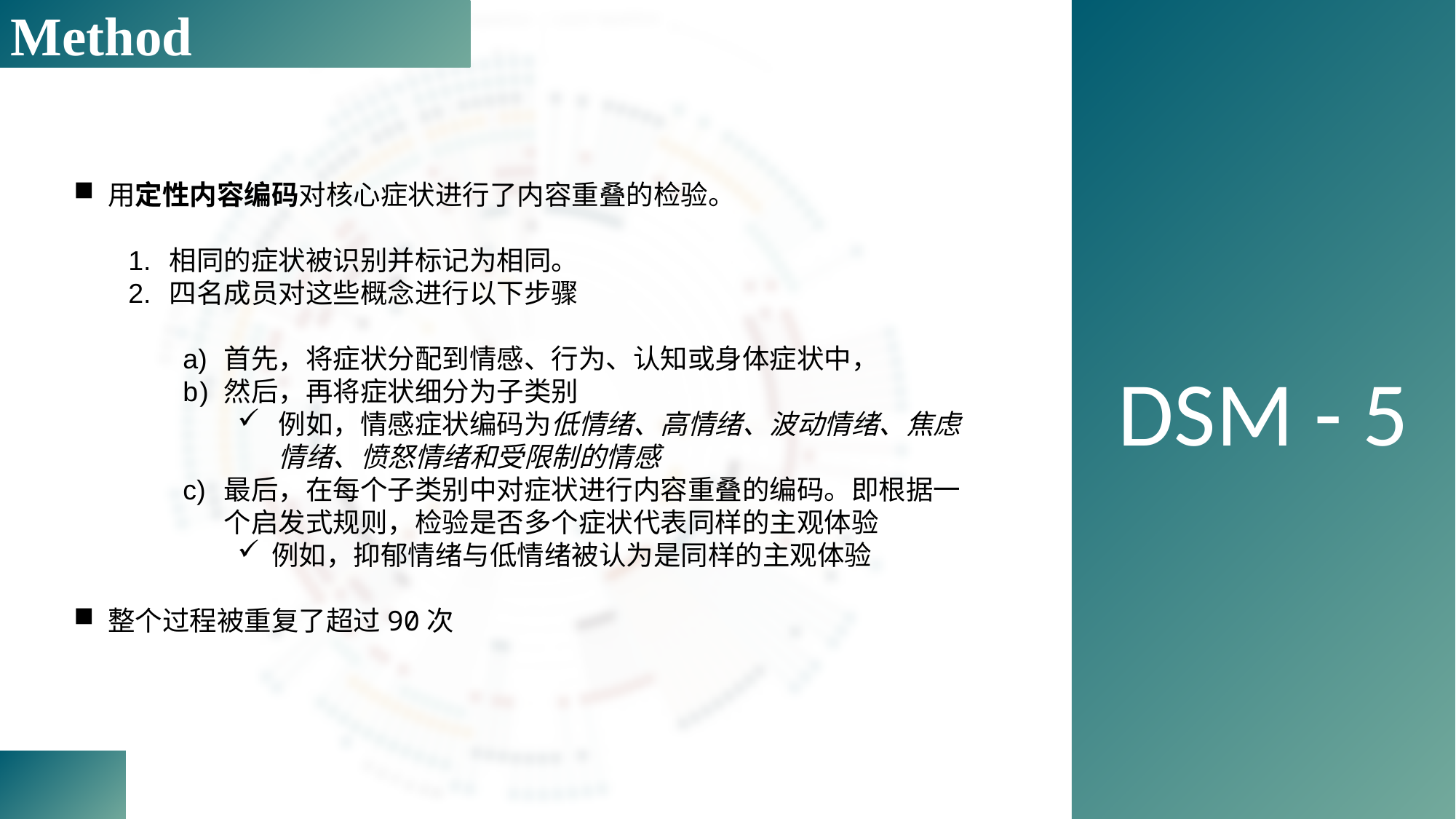

Method
DSM - 5
用定性内容编码对核心症状进行了内容重叠的检验。

相同的症状被识别并标记为相同。
四名成员对这些概念进行以下步骤

首先，将症状分配到情感、行为、认知或身体症状中，
然后，再将症状细分为子类别
例如，情感症状编码为低情绪、高情绪、波动情绪、焦虑情绪、愤怒情绪和受限制的情感
最后，在每个子类别中对症状进行内容重叠的编码。即根据一个启发式规则，检验是否多个症状代表同样的主观体验
例如，抑郁情绪与低情绪被认为是同样的主观体验

整个过程被重复了超过90次